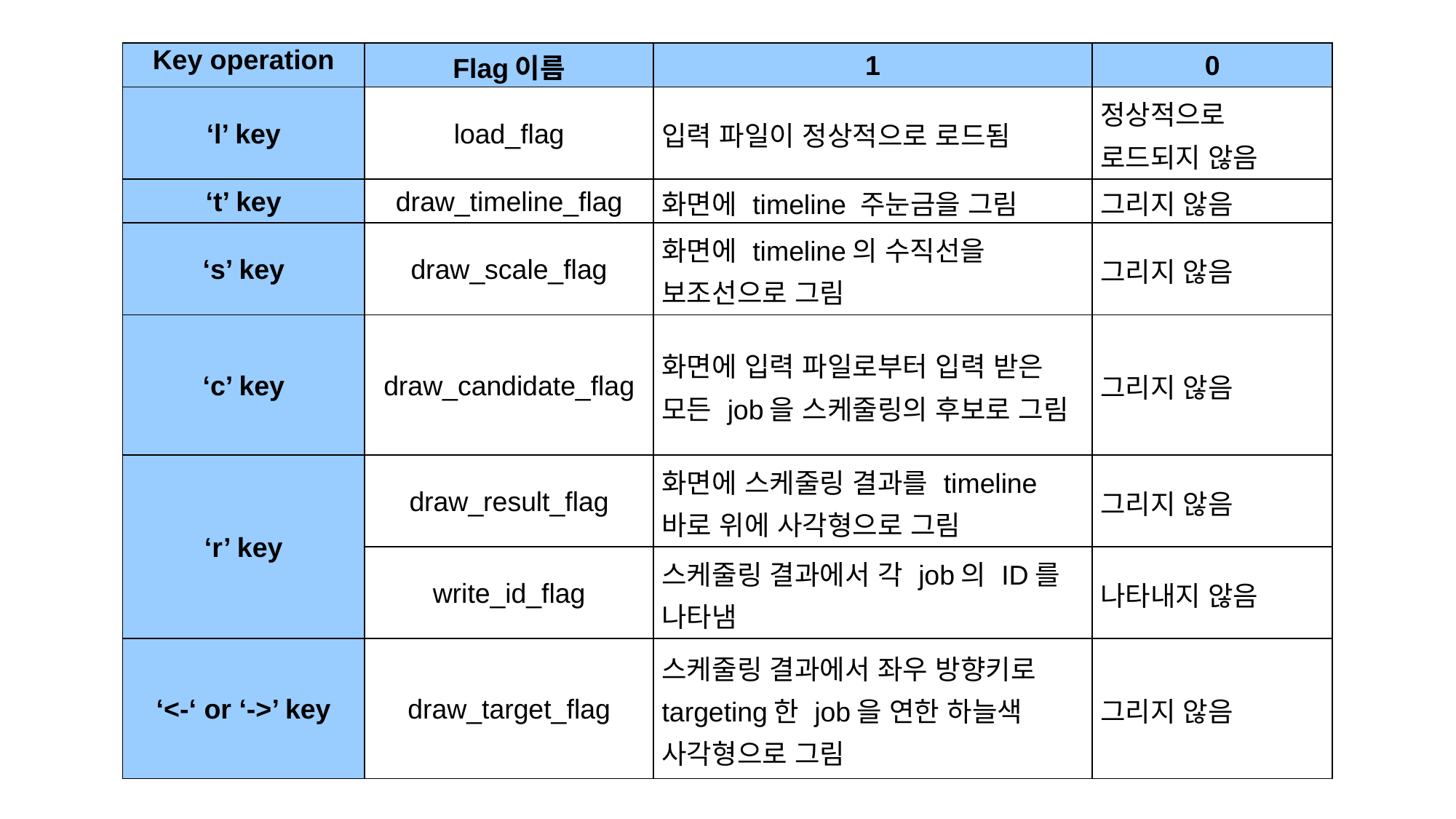

| Key operation | Flag이름 | 1 | 0 |
| --- | --- | --- | --- |
| ‘l’ key | load\_flag | 입력 파일이 정상적으로 로드됨 | 정상적으로 로드되지 않음 |
| ‘t’ key | draw\_timeline\_flag | 화면에 timeline 주눈금을 그림 | 그리지 않음 |
| ‘s’ key | draw\_scale\_flag | 화면에 timeline의 수직선을 보조선으로 그림 | 그리지 않음 |
| ‘c’ key | draw\_candidate\_flag | 화면에 입력 파일로부터 입력 받은 모든 job을 스케줄링의 후보로 그림 | 그리지 않음 |
| ‘r’ key | draw\_result\_flag | 화면에 스케줄링 결과를 timeline 바로 위에 사각형으로 그림 | 그리지 않음 |
|  | write\_id\_flag | 스케줄링 결과에서 각 job의 ID를 나타냄 | 나타내지 않음 |
| ‘<-‘ or ‘->’ key | draw\_target\_flag | 스케줄링 결과에서 좌우 방향키로 targeting한 job을 연한 하늘색 사각형으로 그림 | 그리지 않음 |